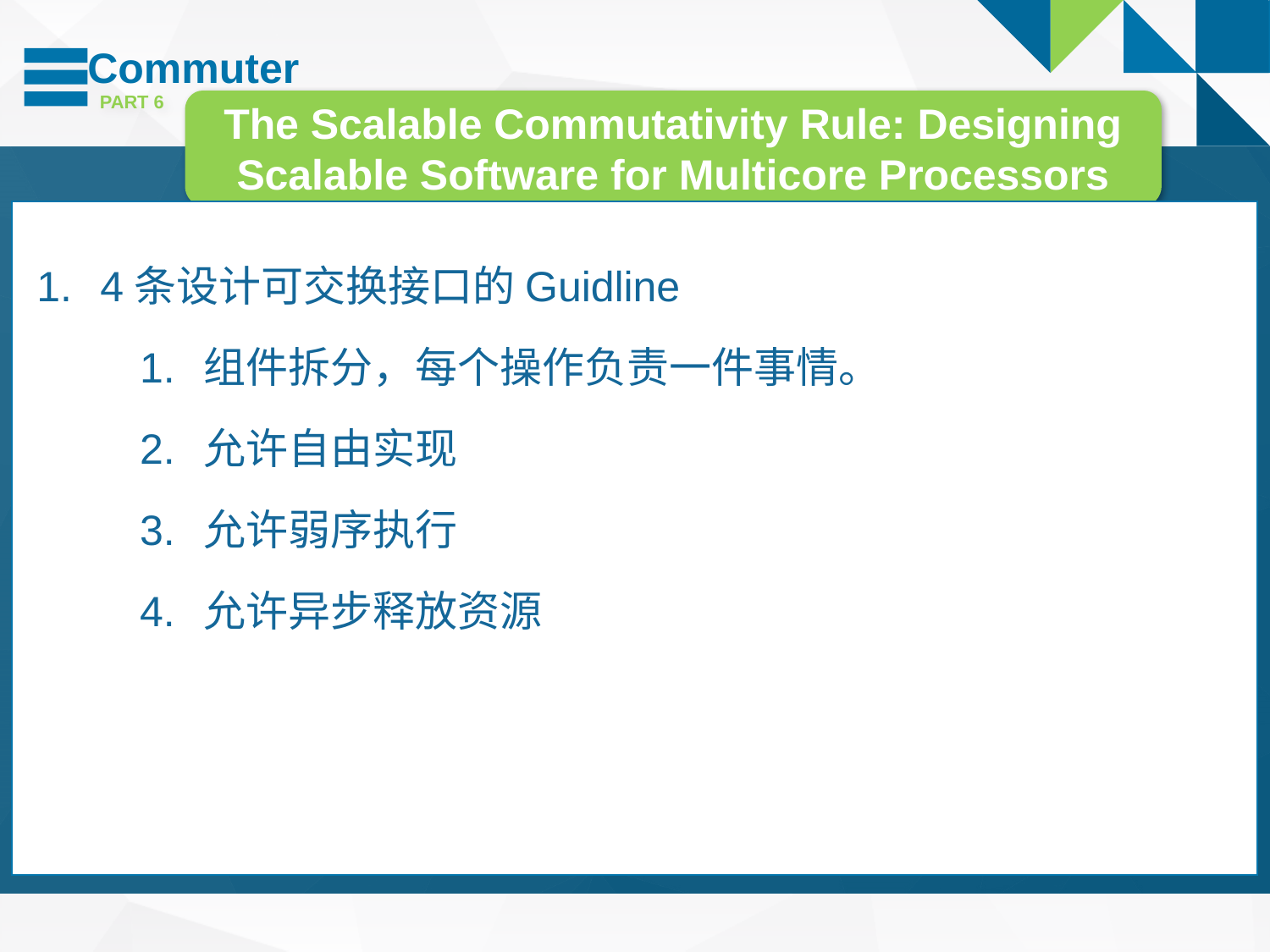

Commuter

PART 6
The Scalable Commutativity Rule: Designing Scalable Software for Multicore Processors

4条设计可交换接口的Guidline
组件拆分，每个操作负责一件事情。
允许自由实现
允许弱序执行
允许异步释放资源